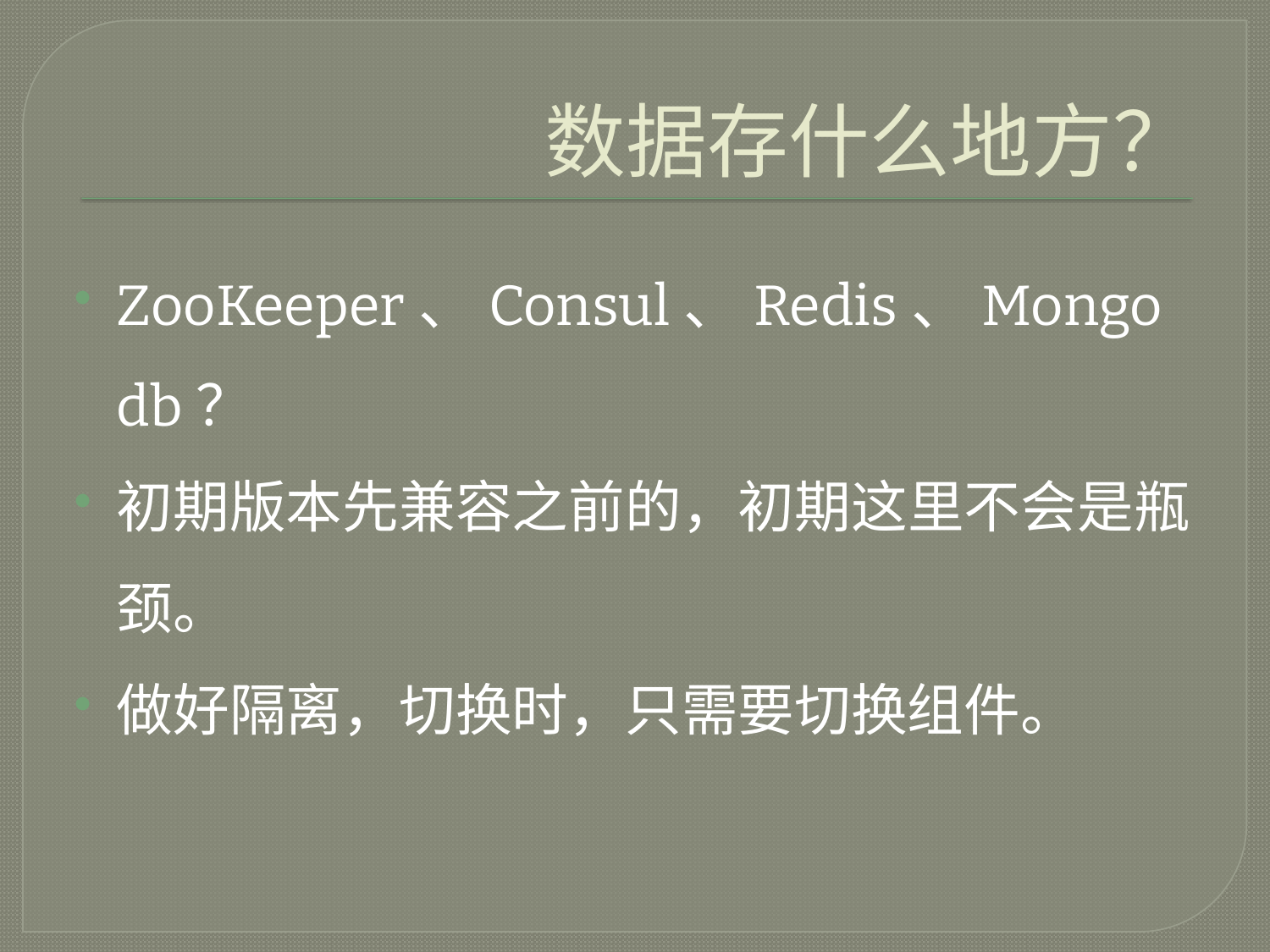

# 数据存什么地方？
ZooKeeper、Consul、Redis、Mongodb？
初期版本先兼容之前的，初期这里不会是瓶颈。
做好隔离，切换时，只需要切换组件。